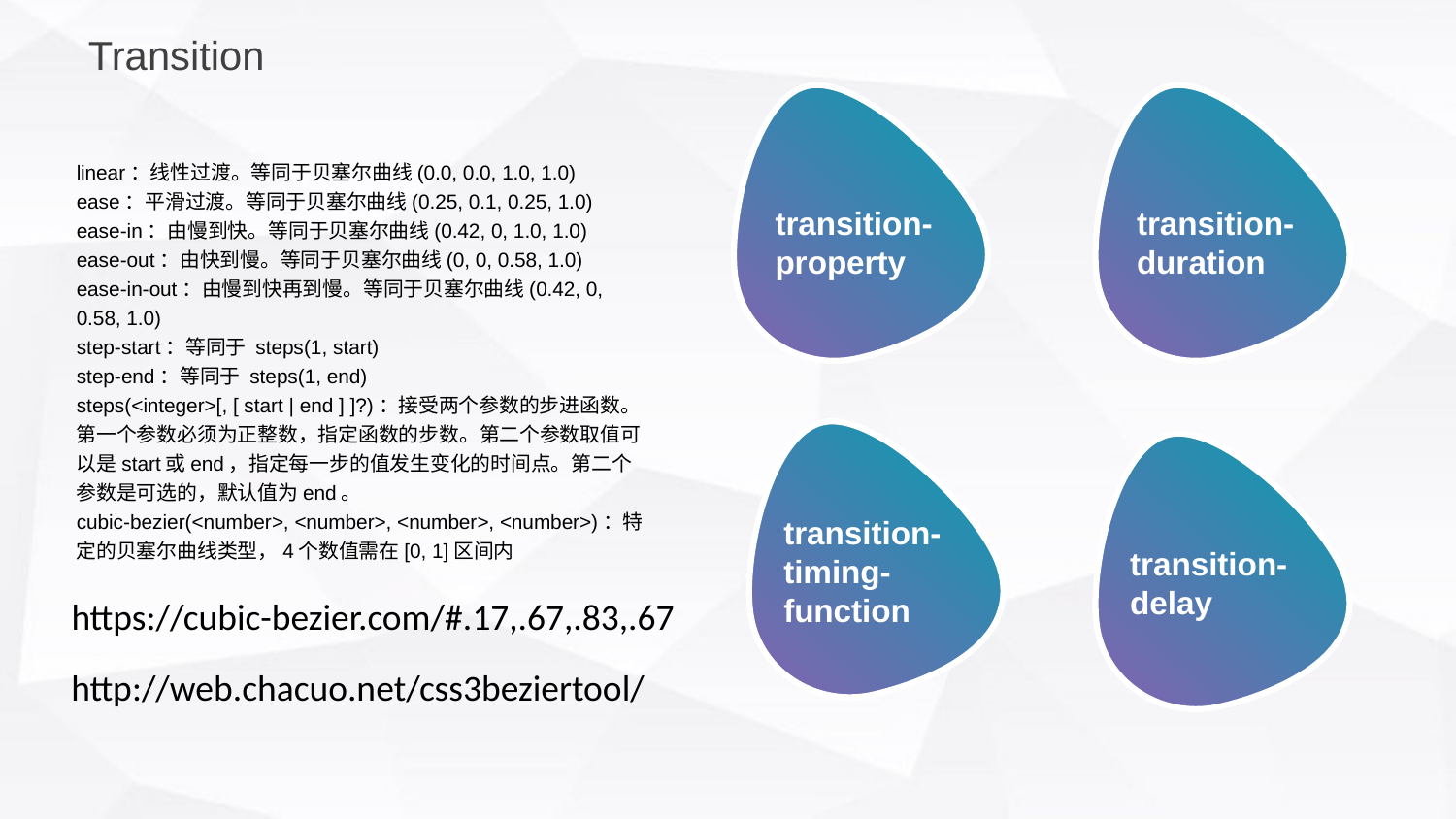

Transition

transition-
duration

transition-
property
linear：线性过渡。等同于贝塞尔曲线(0.0, 0.0, 1.0, 1.0)
ease：平滑过渡。等同于贝塞尔曲线(0.25, 0.1, 0.25, 1.0)
ease-in：由慢到快。等同于贝塞尔曲线(0.42, 0, 1.0, 1.0)
ease-out：由快到慢。等同于贝塞尔曲线(0, 0, 0.58, 1.0)
ease-in-out：由慢到快再到慢。等同于贝塞尔曲线(0.42, 0, 0.58, 1.0)
step-start：等同于 steps(1, start)
step-end：等同于 steps(1, end)
steps(<integer>[, [ start | end ] ]?)：接受两个参数的步进函数。第一个参数必须为正整数，指定函数的步数。第二个参数取值可以是start或end，指定每一步的值发生变化的时间点。第二个参数是可选的，默认值为end。
cubic-bezier(<number>, <number>, <number>, <number>)：特定的贝塞尔曲线类型，4个数值需在[0, 1]区间内

transition-
timing-
function

transition-
delay
https://cubic-bezier.com/#.17,.67,.83,.67
http://web.chacuo.net/css3beziertool/